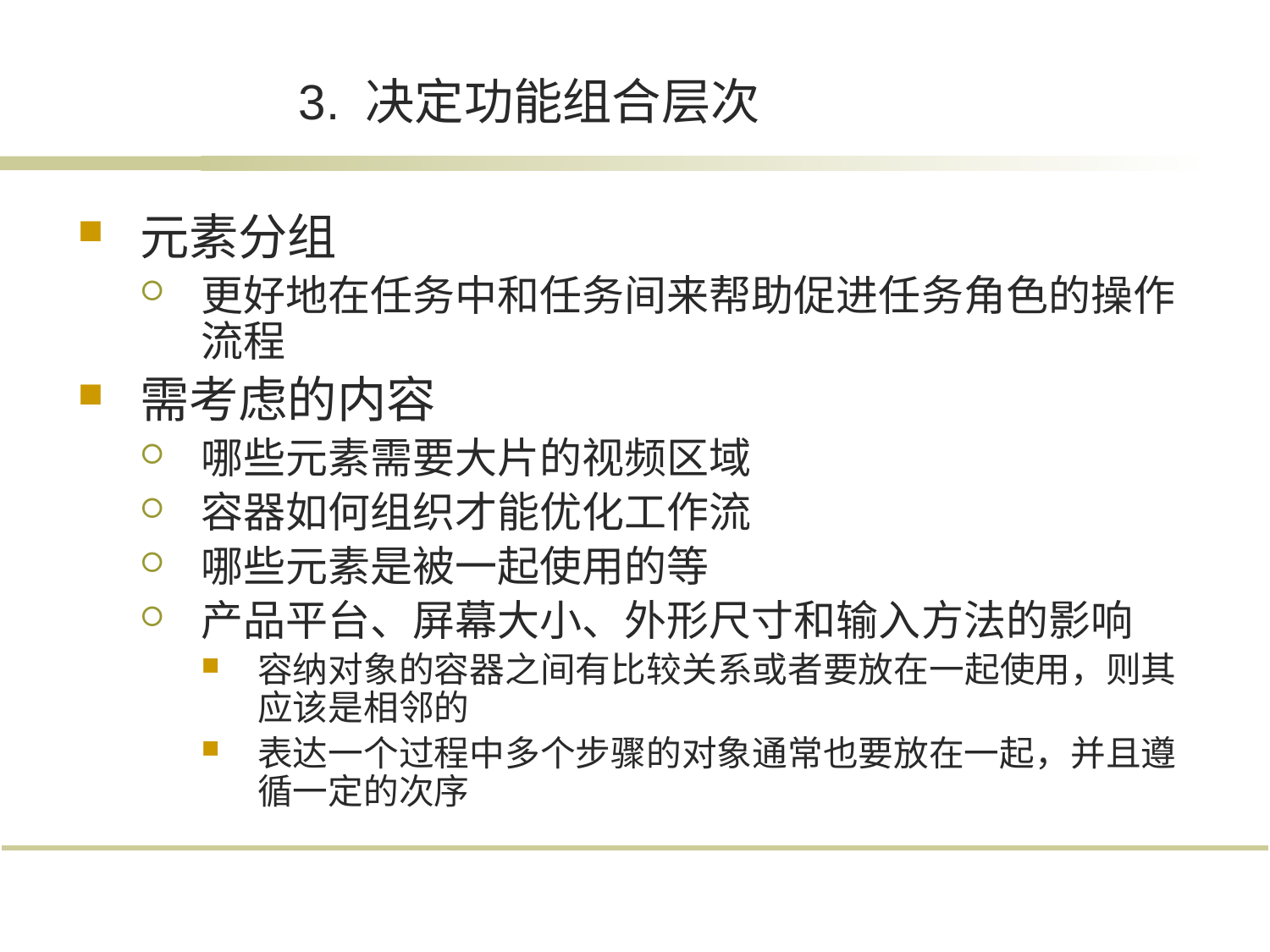

# 3. 决定功能组合层次
元素分组
更好地在任务中和任务间来帮助促进任务角色的操作流程
需考虑的内容
哪些元素需要大片的视频区域
容器如何组织才能优化工作流
哪些元素是被一起使用的等
产品平台、屏幕大小、外形尺寸和输入方法的影响
容纳对象的容器之间有比较关系或者要放在一起使用，则其应该是相邻的
表达一个过程中多个步骤的对象通常也要放在一起，并且遵循一定的次序